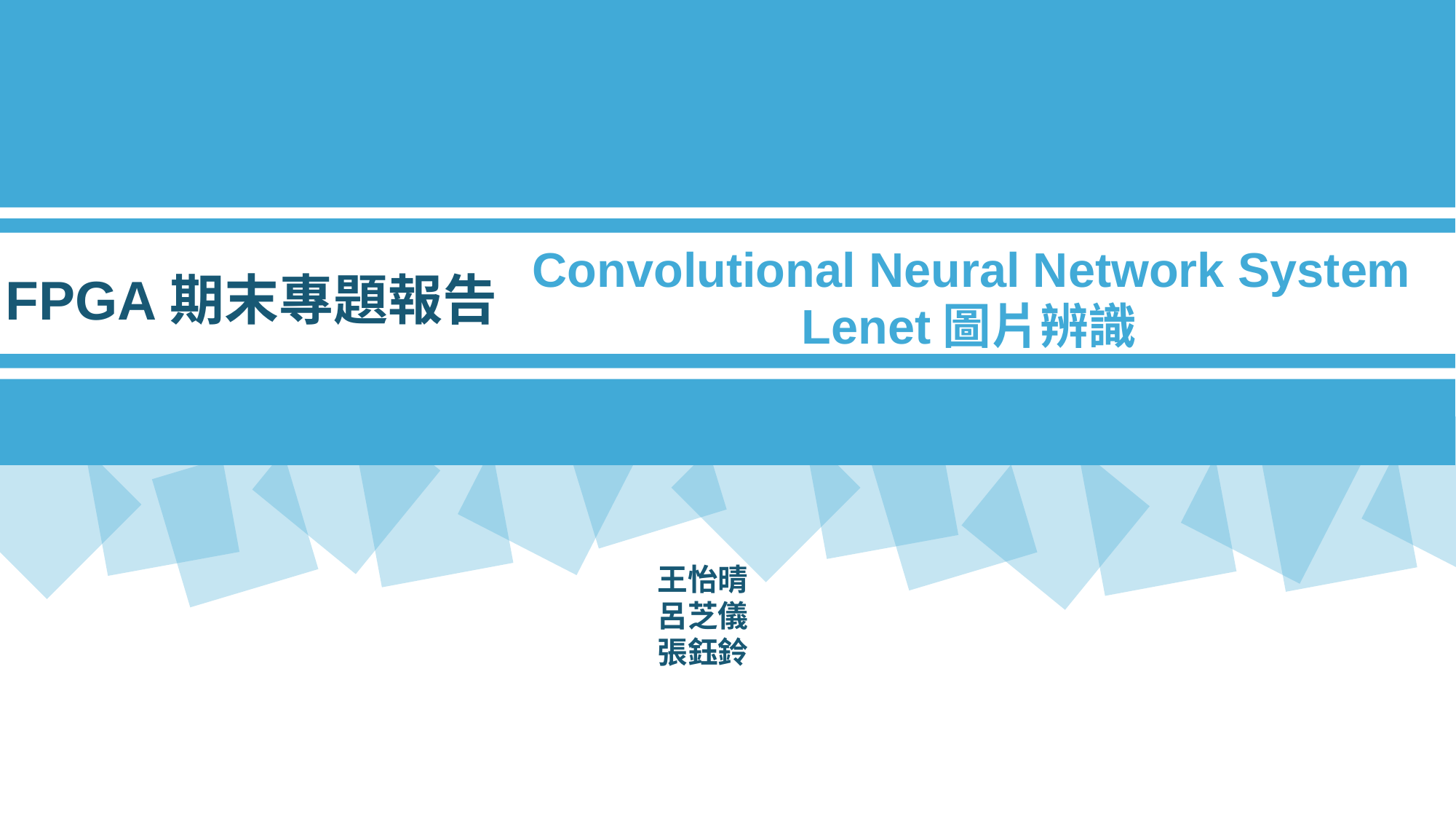

Convolutional Neural Network System
FPGA期末專題報告
Lenet圖片辨識
王怡晴
呂芝儀
張鈺鈴